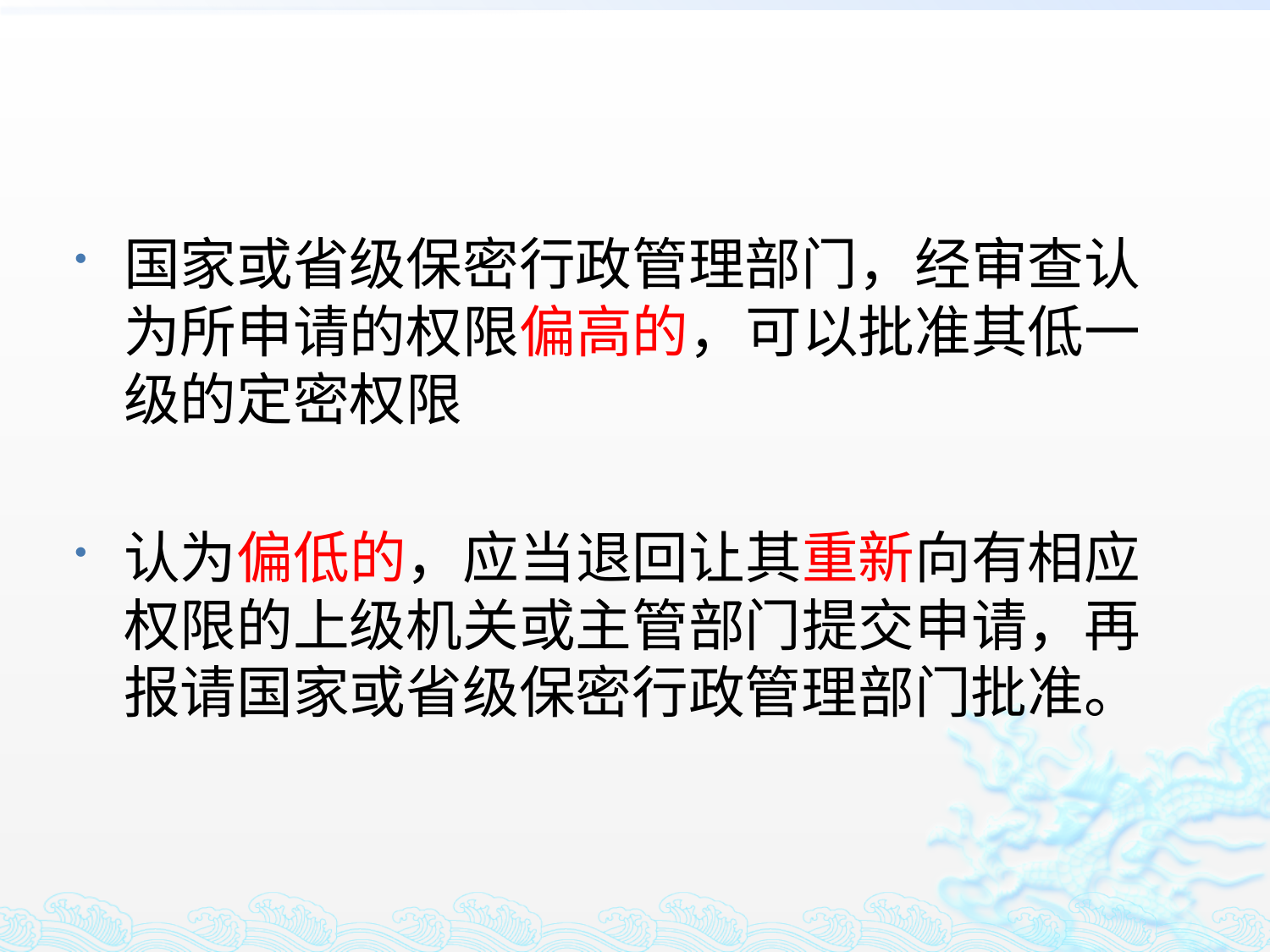

#
国家或省级保密行政管理部门，经审查认为所申请的权限偏高的，可以批准其低一级的定密权限

认为偏低的，应当退回让其重新向有相应权限的上级机关或主管部门提交申请，再报请国家或省级保密行政管理部门批准。